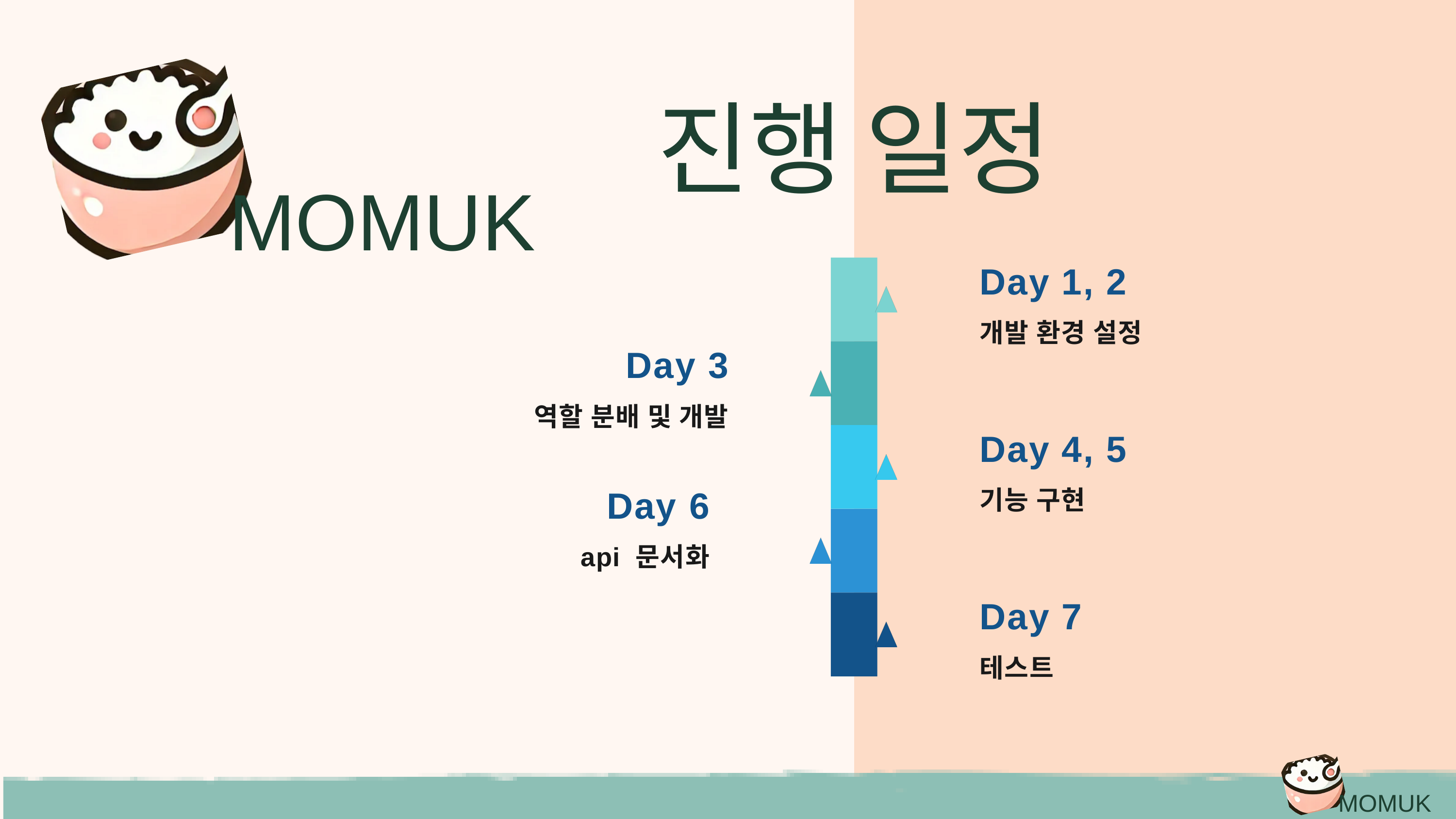

진행 일정
MOMUK
Day 1, 2
개발 환경 설정

Day 3
역할 분배 및 개발

Day 4, 5
기능 구현

Day 6
api 문서화

Day 7
테스트

MOMUK